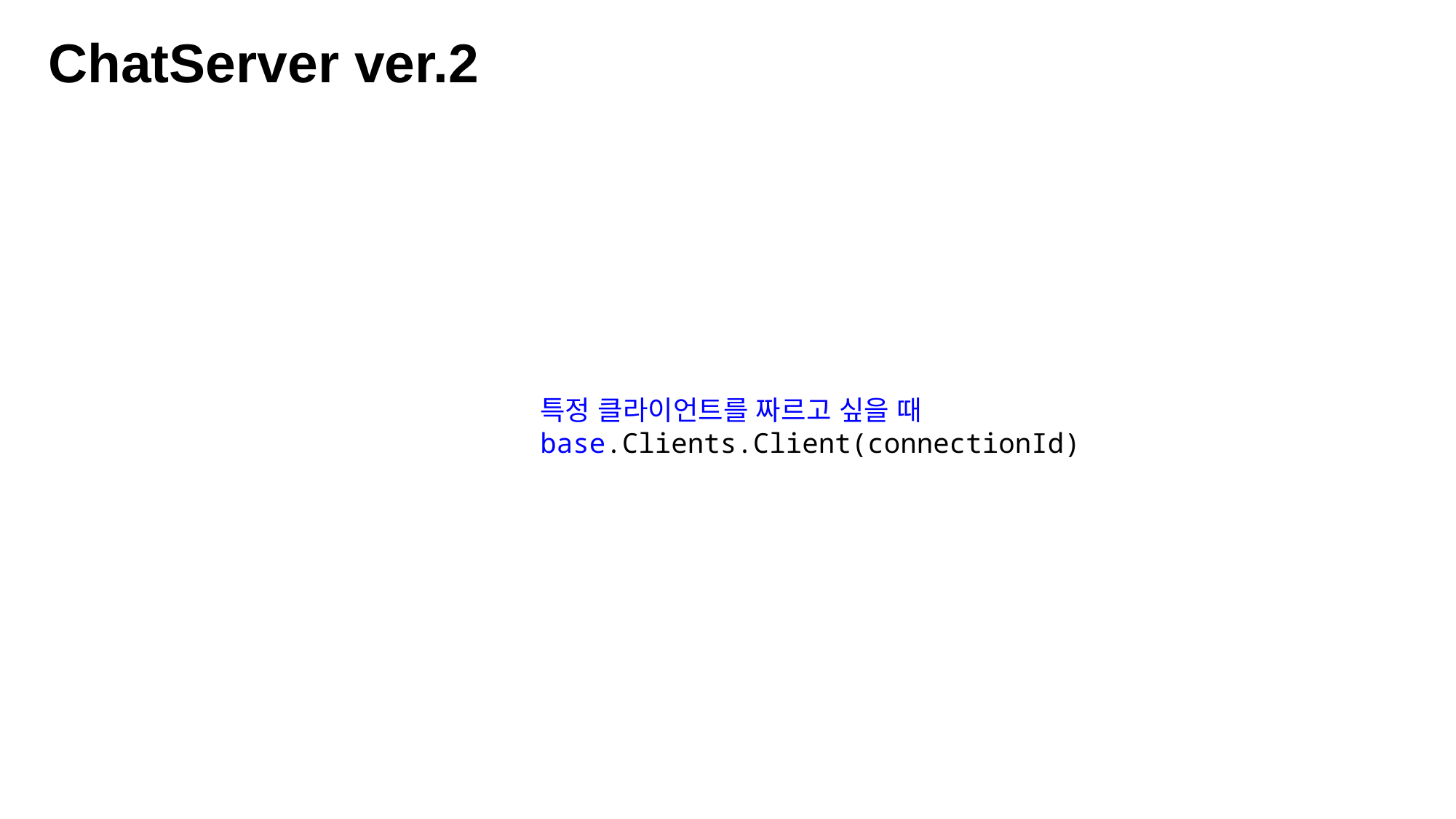

ChatServer ver.2
특정 클라이언트를 짜르고 싶을 때
base.Clients.Client(connectionId)